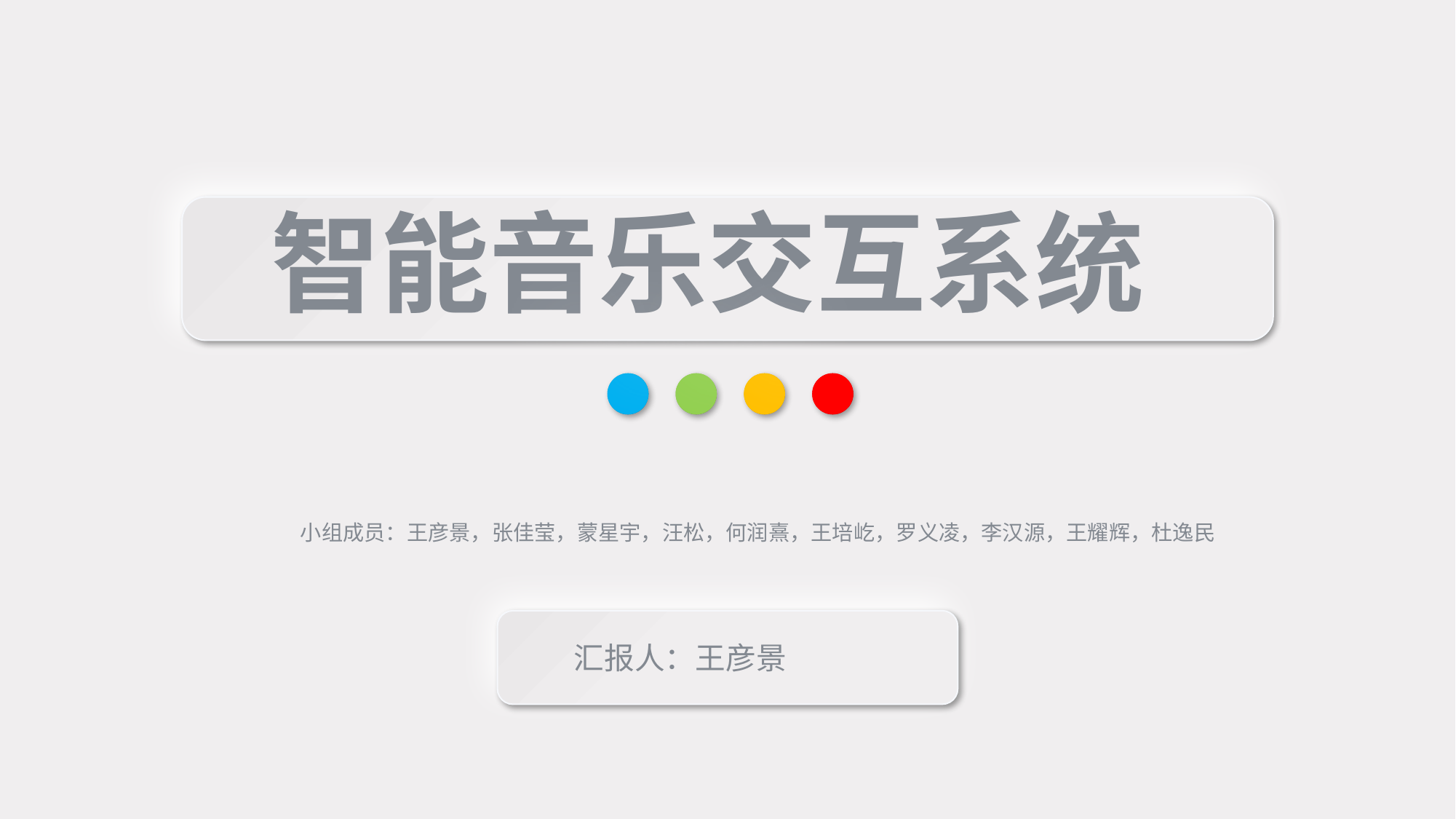

智能音乐交互系统

小组成员：王彦景，张佳莹，蒙星宇，汪松，何润熹，王培屹，罗义凌，李汉源，王耀辉，杜逸民

汇报人：王彦景